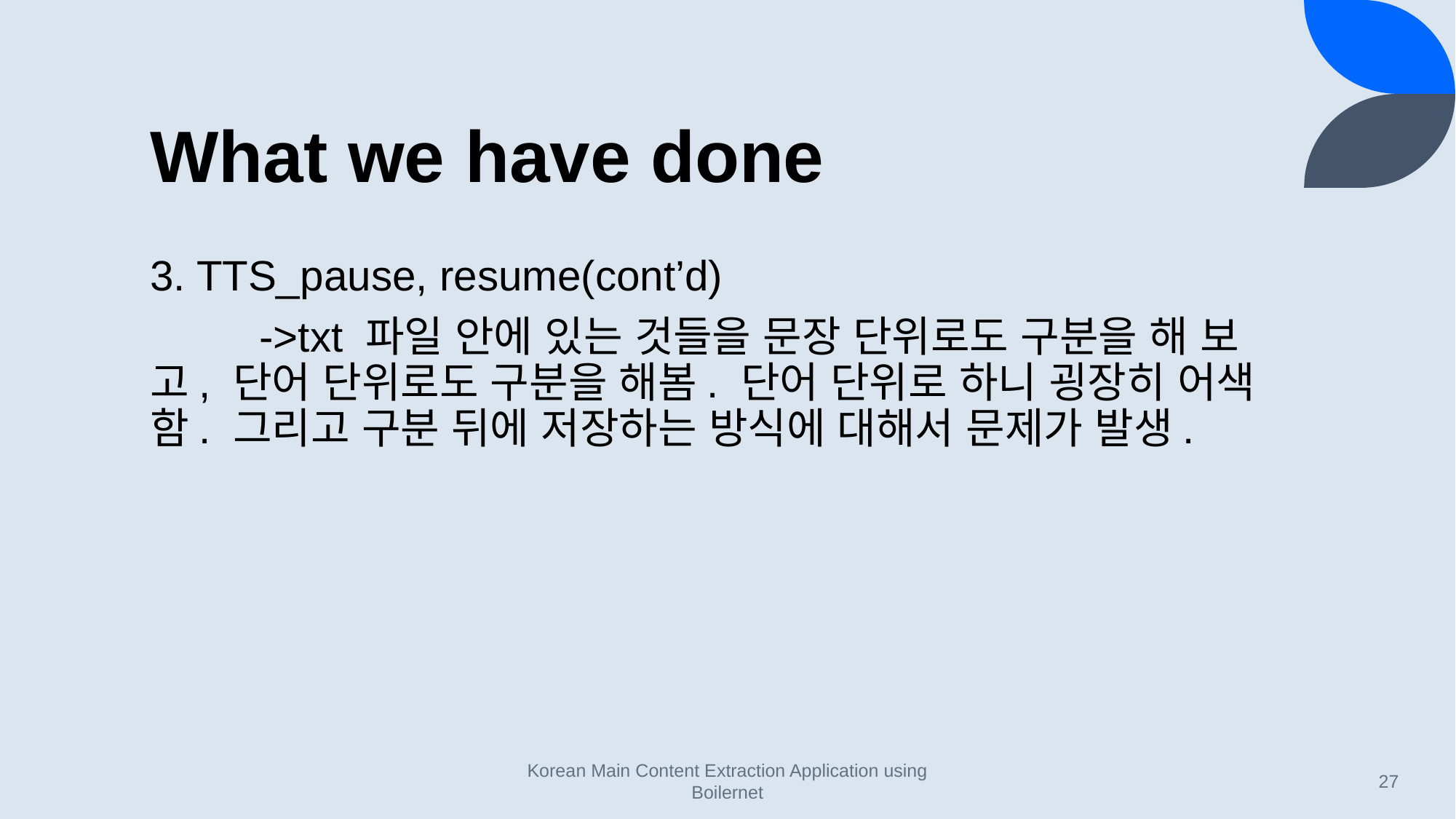

# What we have done
3. TTS_pause, resume(cont’d)
	->txt 파일 안에 있는 것들을 문장 단위로도 구분을 해 보고, 단어 단위로도 구분을 해봄. 단어 단위로 하니 굉장히 어색함. 그리고 구분 뒤에 저장하는 방식에 대해서 문제가 발생.
Korean Main Content Extraction Application using Boilernet
27